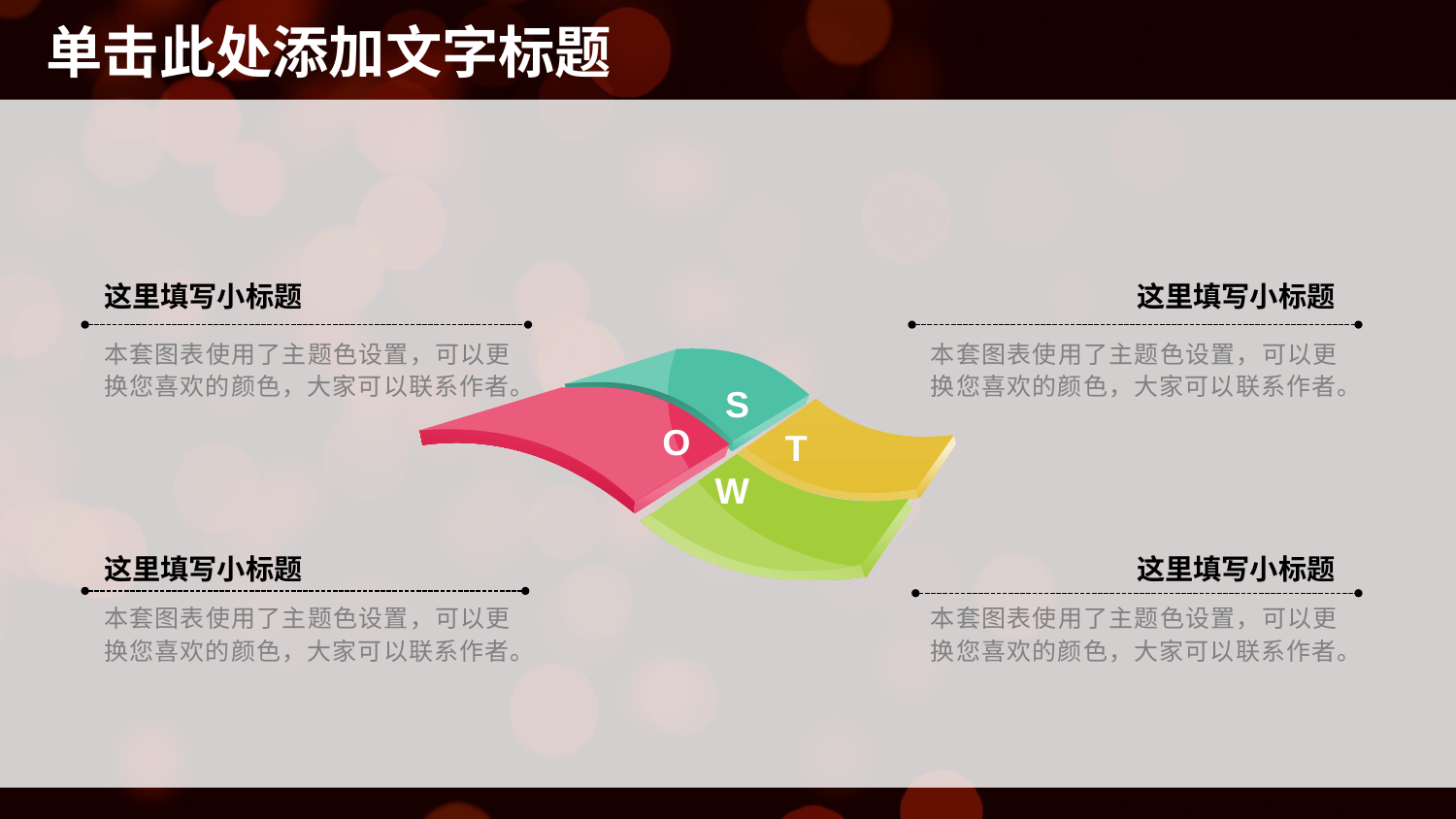

这里填写小标题
这里填写小标题
本套图表使用了主题色设置，可以更换您喜欢的颜色，大家可以联系作者。
本套图表使用了主题色设置，可以更换您喜欢的颜色，大家可以联系作者。

S

O

T

W
这里填写小标题
这里填写小标题
本套图表使用了主题色设置，可以更换您喜欢的颜色，大家可以联系作者。
本套图表使用了主题色设置，可以更换您喜欢的颜色，大家可以联系作者。